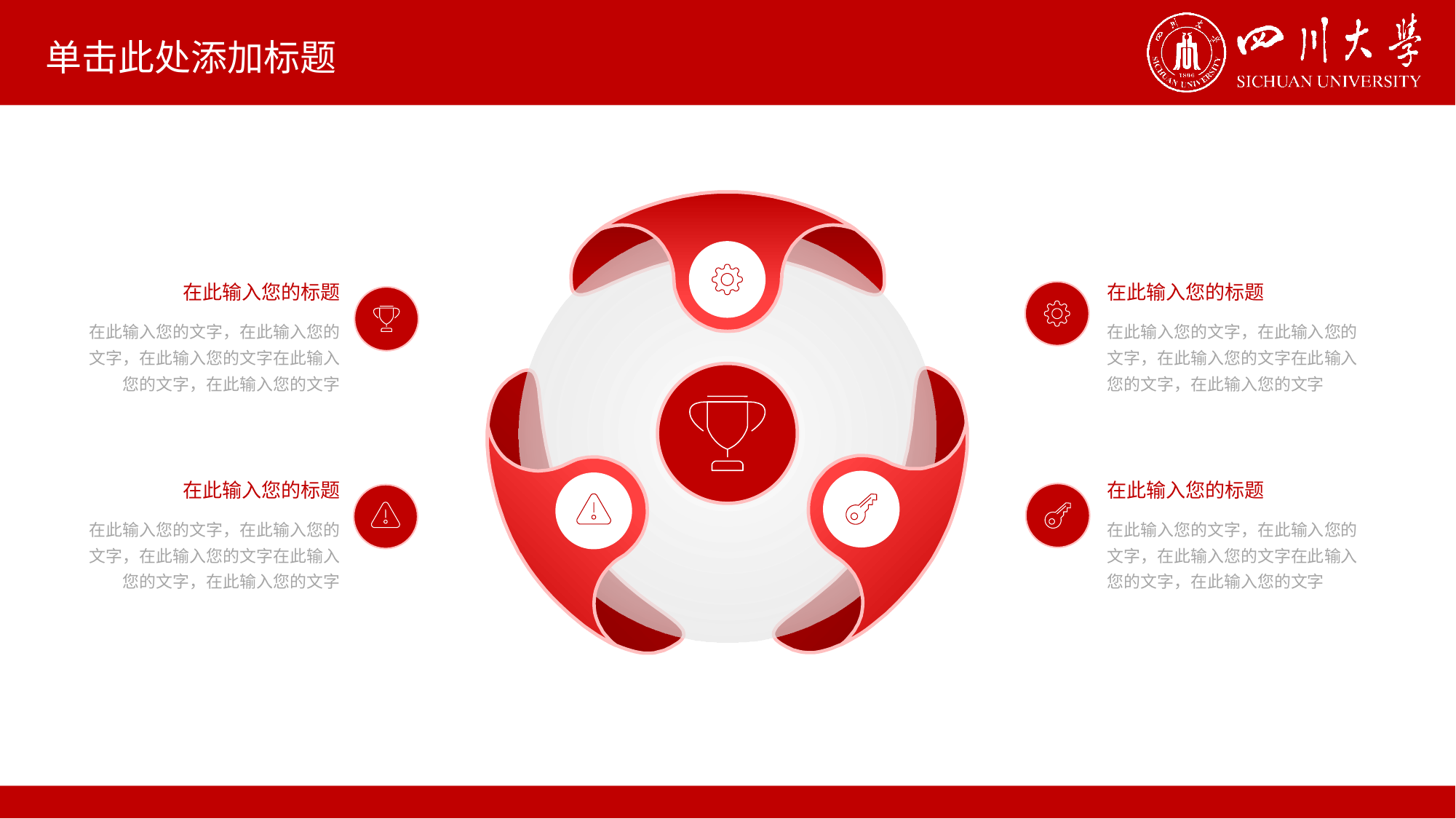

# 单击此处添加标题

在此输入您的标题
在此输入您的文字，在此输入您的文字，在此输入您的文字在此输入您的文字，在此输入您的文字
在此输入您的标题
在此输入您的文字，在此输入您的文字，在此输入您的文字在此输入您的文字，在此输入您的文字

在此输入您的标题
在此输入您的文字，在此输入您的文字，在此输入您的文字在此输入您的文字，在此输入您的文字
在此输入您的标题
在此输入您的文字，在此输入您的文字，在此输入您的文字在此输入您的文字，在此输入您的文字